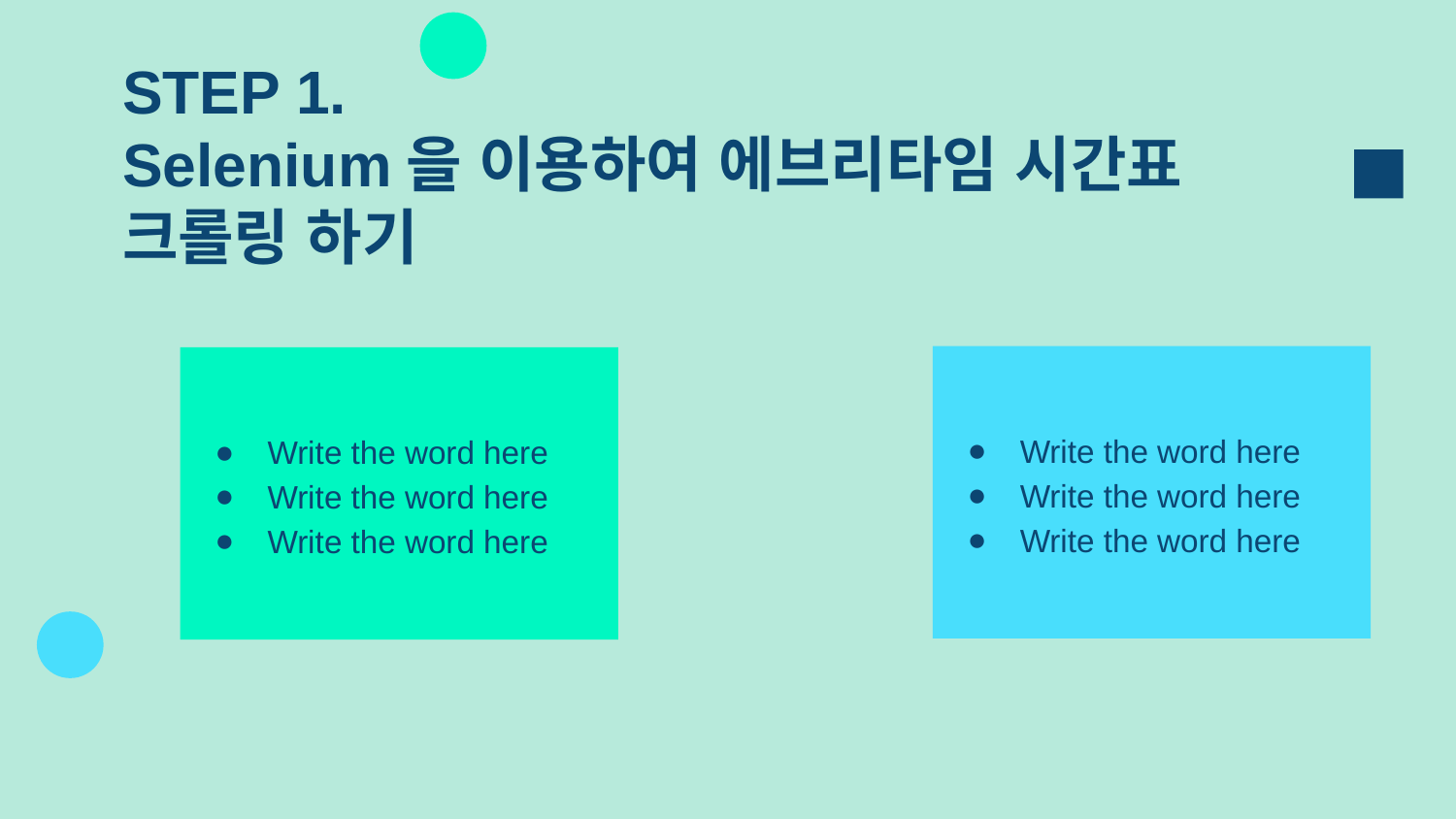

# STEP 1. Selenium을 이용하여 에브리타임 시간표 크롤링 하기
Write the word here
Write the word here
Write the word here
Write the word here
Write the word here
Write the word here